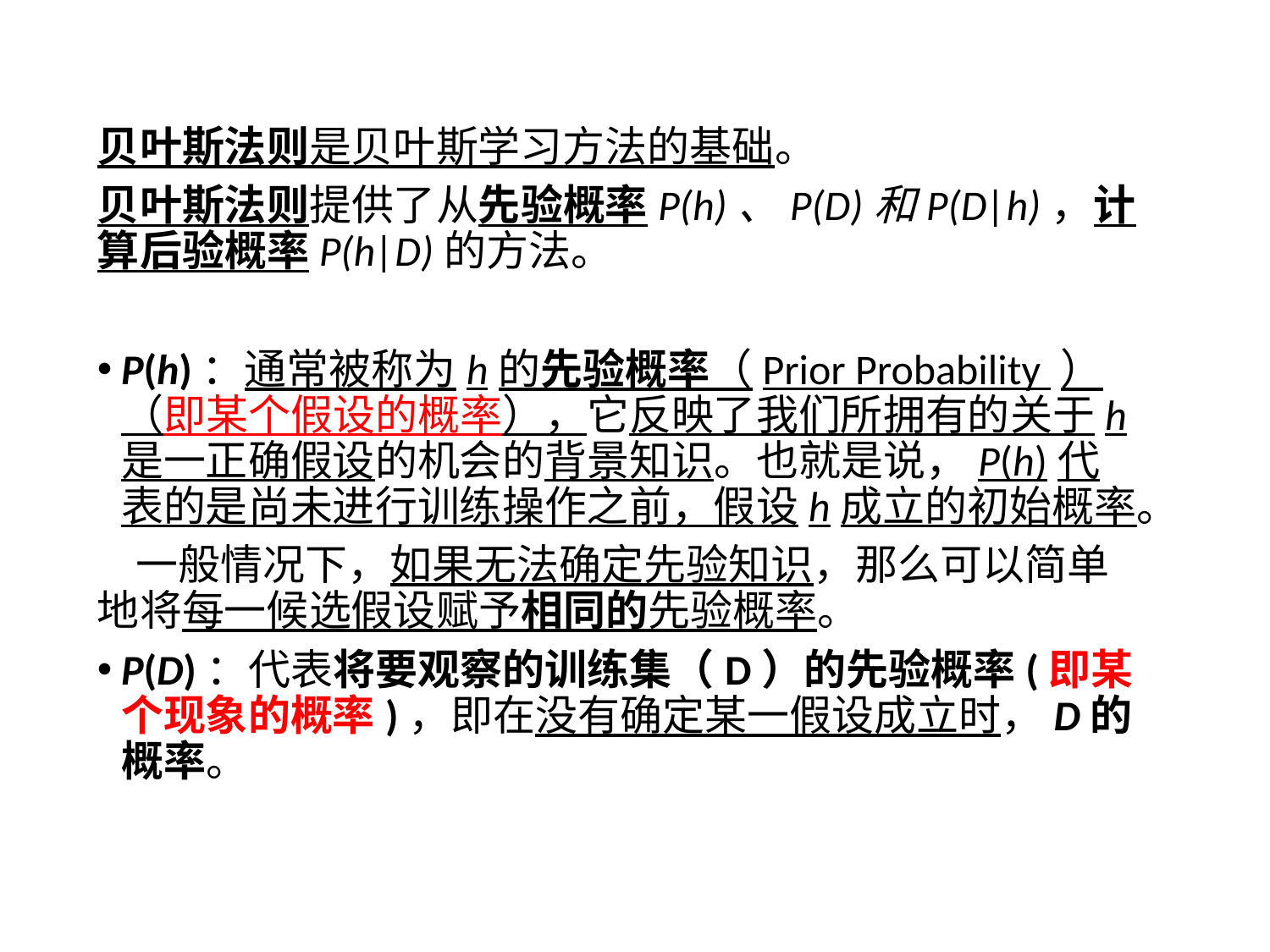

4.4主要类型
贝叶斯法则是贝叶斯学习方法的基础。
贝叶斯法则提供了从先验概率P(h)、P(D)和P(D|h)，计算后验概率P(h|D)的方法。

P(h)：通常被称为h的先验概率（Prior Probability ）（即某个假设的概率），它反映了我们所拥有的关于h是一正确假设的机会的背景知识。也就是说，P(h)代表的是尚未进行训练操作之前，假设h成立的初始概率。
   一般情况下，如果无法确定先验知识，那么可以简单地将每一候选假设赋予相同的先验概率。
P(D)：代表将要观察的训练集（D）的先验概率(即某个现象的概率)，即在没有确定某一假设成立时，D的概率。